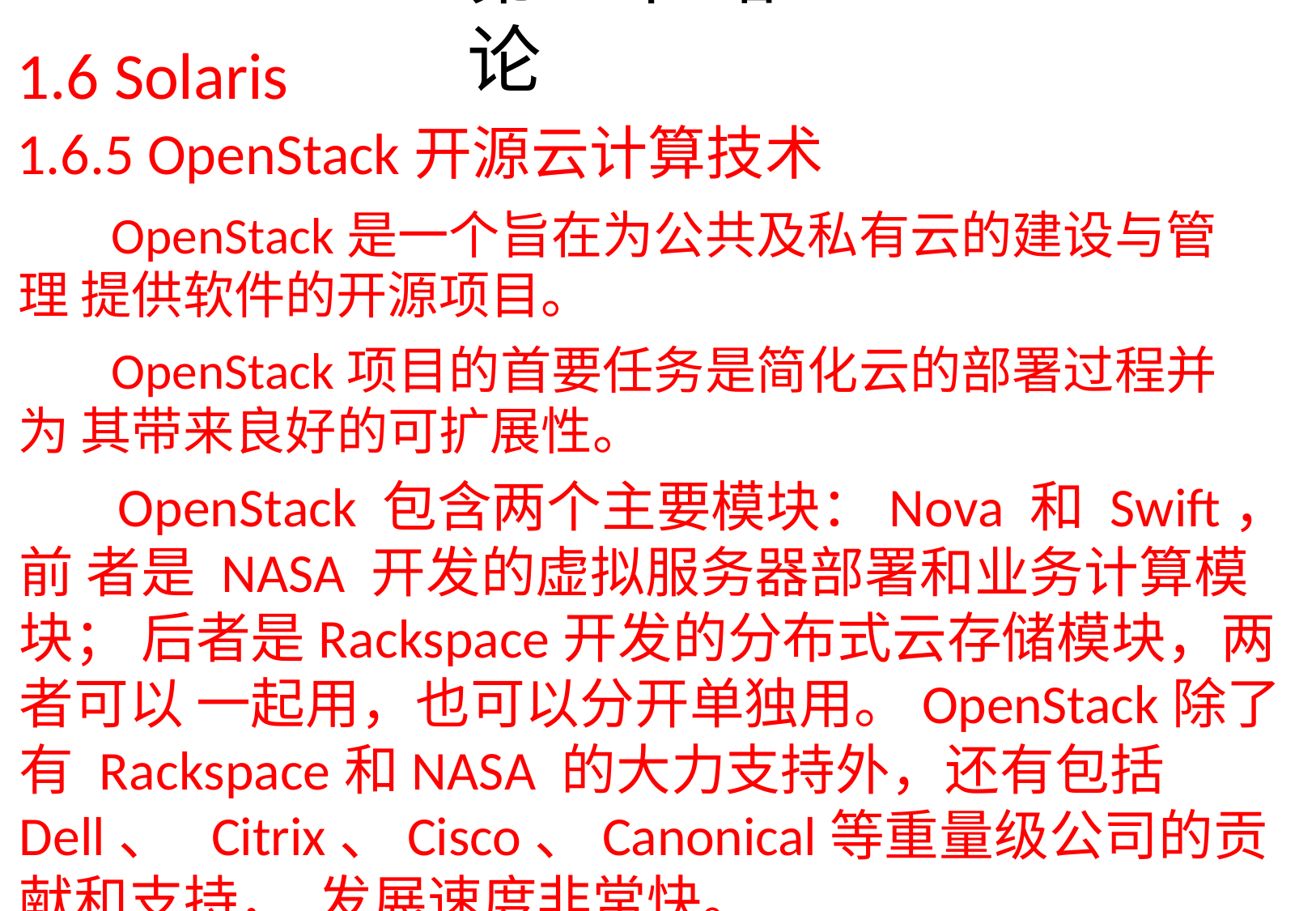

# 第1章 绪论
1.6 Solaris
1.6.5 OpenStack开源云计算技术
OpenStack是一个旨在为公共及私有云的建设与管理 提供软件的开源项目。
OpenStack项目的首要任务是简化云的部署过程并为 其带来良好的可扩展性。
OpenStack 包含两个主要模块：Nova 和 Swift，前 者是 NASA 开发的虚拟服务器部署和业务计算模块； 后者是Rackspace开发的分布式云存储模块，两者可以 一起用，也可以分开单独用。OpenStack除了有 Rackspace和NASA 的大力支持外，还有包括 Dell、  Citrix、Cisco、Canonical等重量级公司的贡献和支持，  发展速度非常快。